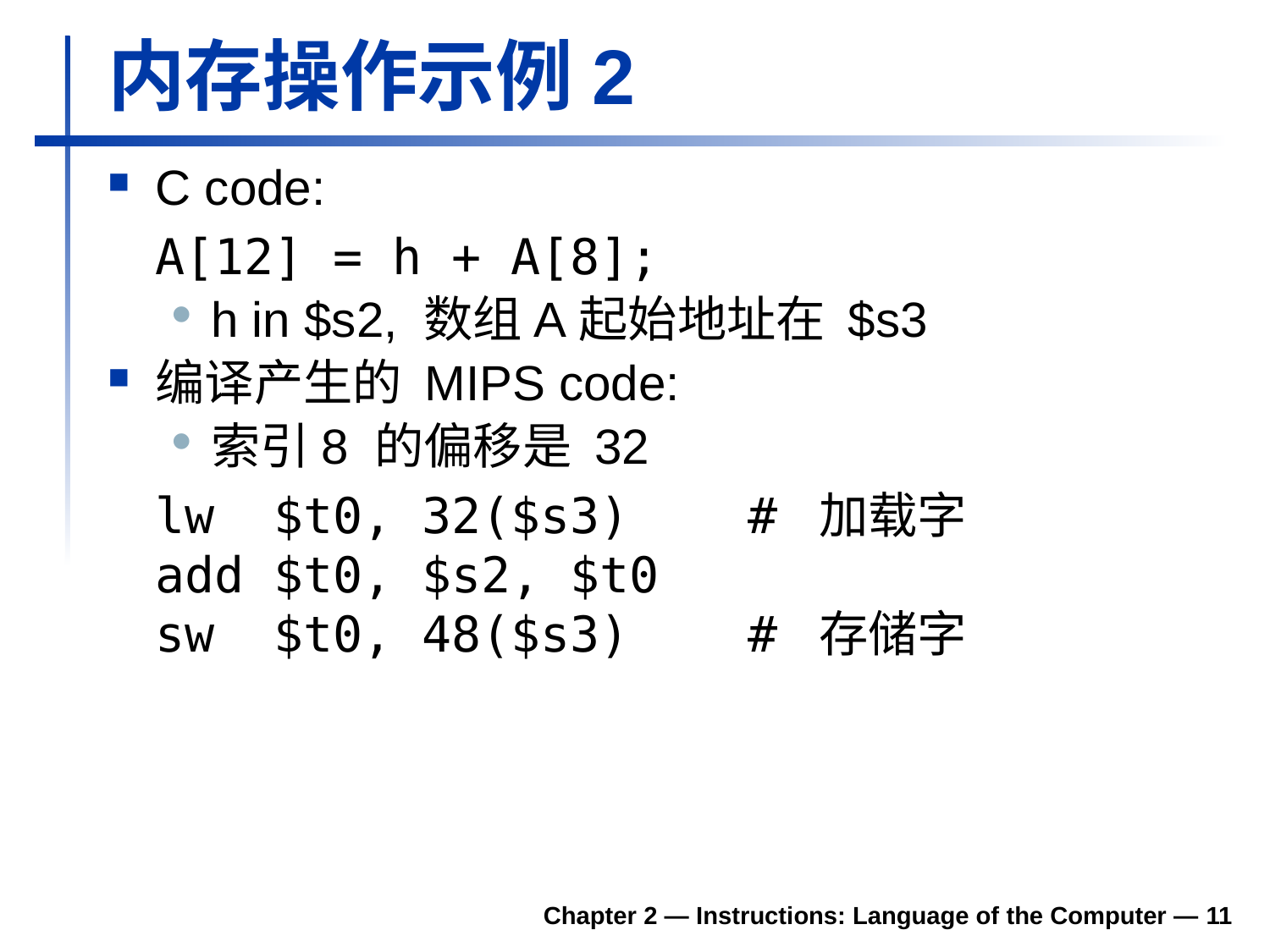

# 内存操作示例2
C code:
	A[12] = h + A[8];
h in $s2, 数组A起始地址在 $s3
编译产生的 MIPS code:
索引8 的偏移是 32
	lw  $t0, 32($s3)    # 加载字
add $t0, $s2, $t0
sw  $t0, 48($s3)    # 存储字
Chapter 2 — Instructions: Language of the Computer — 11